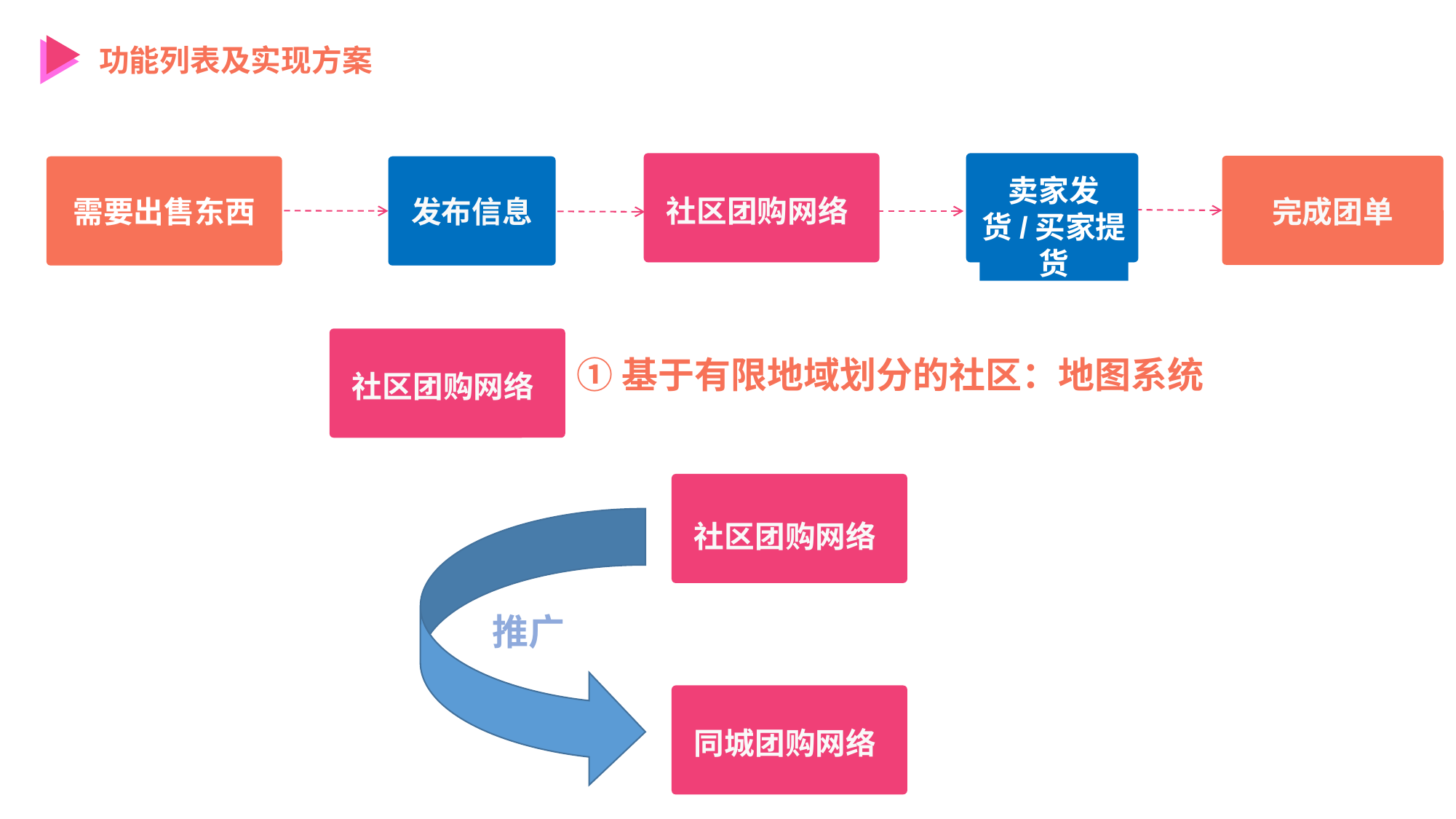

功能列表及实现方案

社区团购网络

卖家发货/买家提货

需要出售东西

发布信息
完成团单

社区团购网络
①基于有限地域划分的社区：地图系统

社区团购网络

推广

同城团购网络